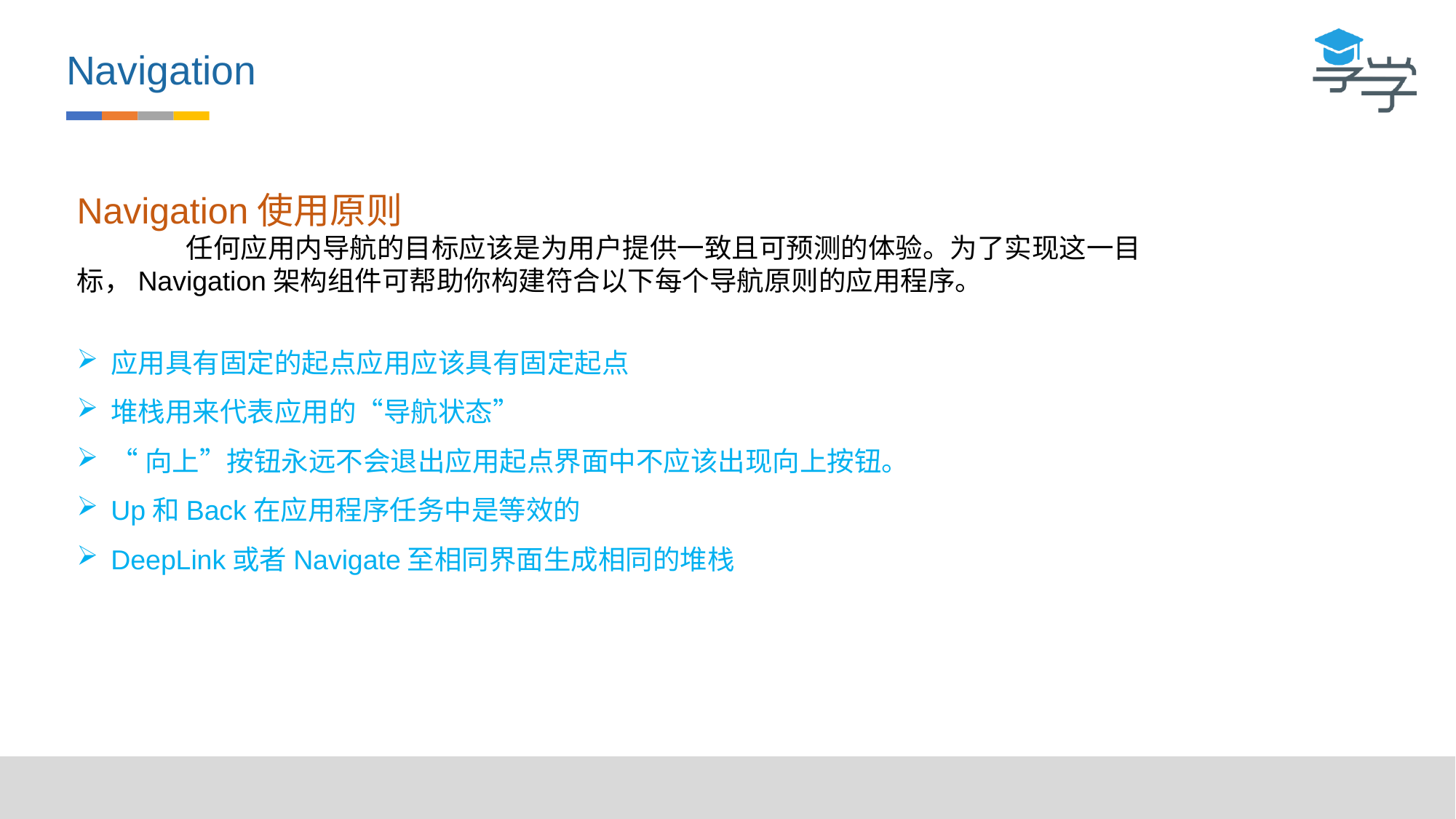

Navigation

Navigation使用原则
	任何应用内导航的目标应该是为用户提供一致且可预测的体验。为了实现这一目标，Navigation架构组件可帮助你构建符合以下每个导航原则的应用程序。

应用具有固定的起点应用应该具有固定起点
堆栈用来代表应用的“导航状态”
“向上”按钮永远不会退出应用起点界面中不应该出现向上按钮。
Up和Back在应用程序任务中是等效的
DeepLink或者Navigate至相同界面生成相同的堆栈